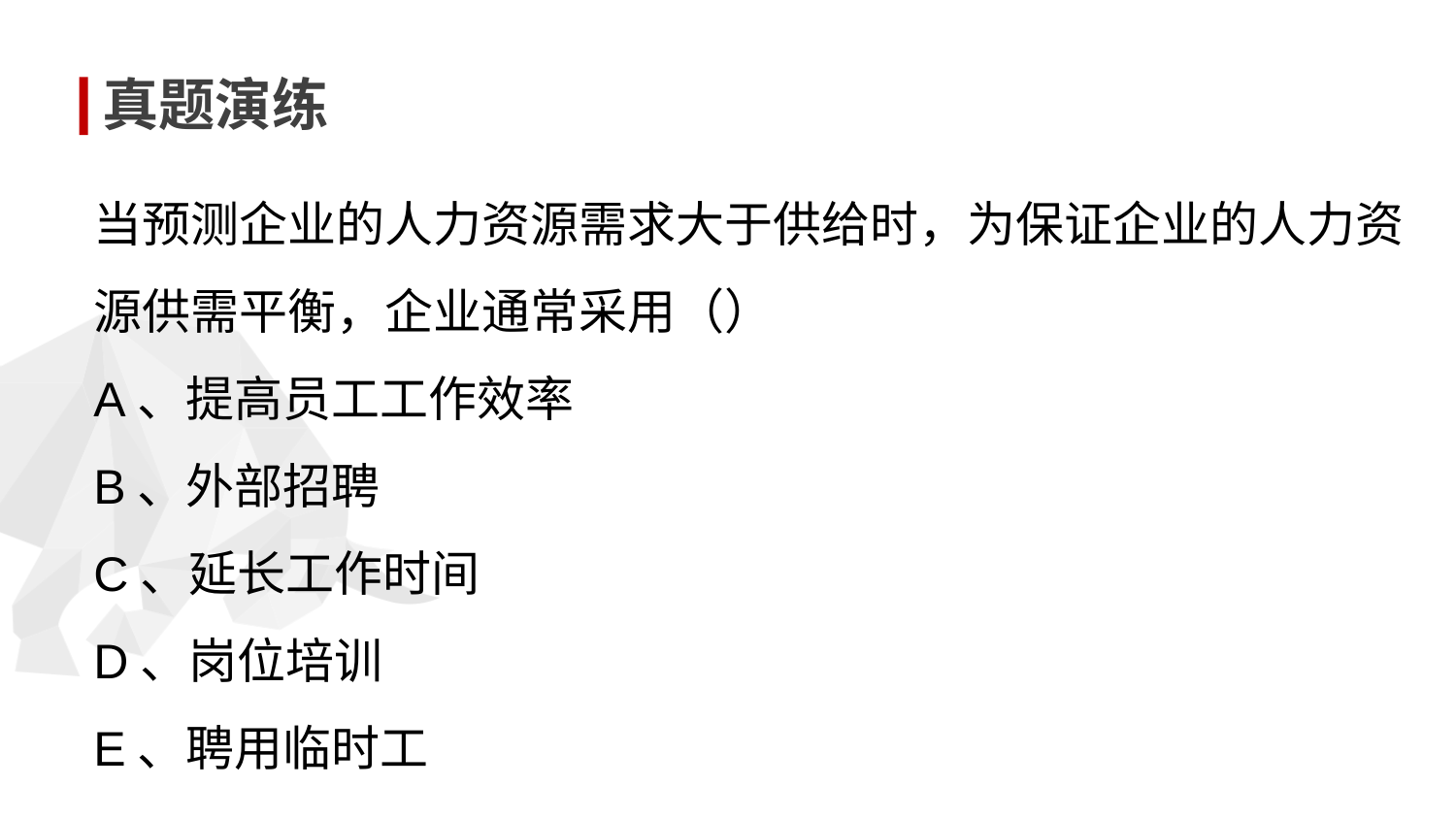

真题演练
当预测企业的人力资源需求大于供给时，为保证企业的人力资源供需平衡，企业通常采用（）
A、提高员工工作效率
B、外部招聘
C、延长工作时间
D、岗位培训
E、聘用临时工